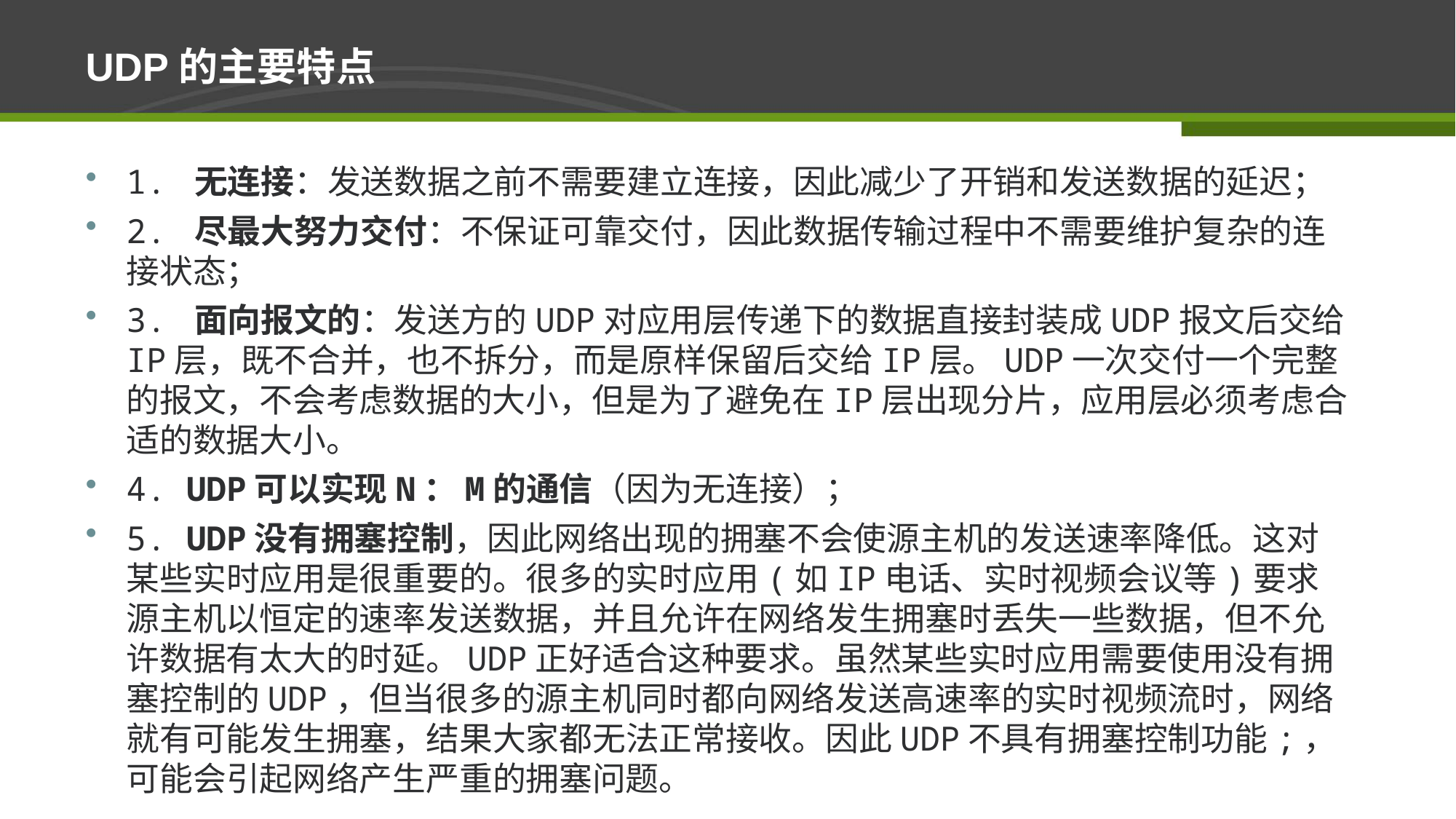

# UDP的主要特点
1. 无连接：发送数据之前不需要建立连接，因此减少了开销和发送数据的延迟；
2. 尽最大努力交付：不保证可靠交付，因此数据传输过程中不需要维护复杂的连接状态；
3. 面向报文的：发送方的UDP对应用层传递下的数据直接封装成UDP报文后交给IP层，既不合并，也不拆分，而是原样保留后交给IP层。UDP一次交付一个完整的报文，不会考虑数据的大小，但是为了避免在IP层出现分片，应用层必须考虑合适的数据大小。
4. UDP可以实现N：M的通信（因为无连接）；
5. UDP没有拥塞控制，因此网络出现的拥塞不会使源主机的发送速率降低。这对某些实时应用是很重要的。很多的实时应用(如IP电话、实时视频会议等)要求源主机以恒定的速率发送数据，并且允许在网络发生拥塞时丢失一些数据，但不允许数据有太大的时延。UDP正好适合这种要求。虽然某些实时应用需要使用没有拥塞控制的UDP，但当很多的源主机同时都向网络发送高速率的实时视频流时，网络就有可能发生拥塞，结果大家都无法正常接收。因此UDP不具有拥塞控制功能;，可能会引起网络产生严重的拥塞问题。